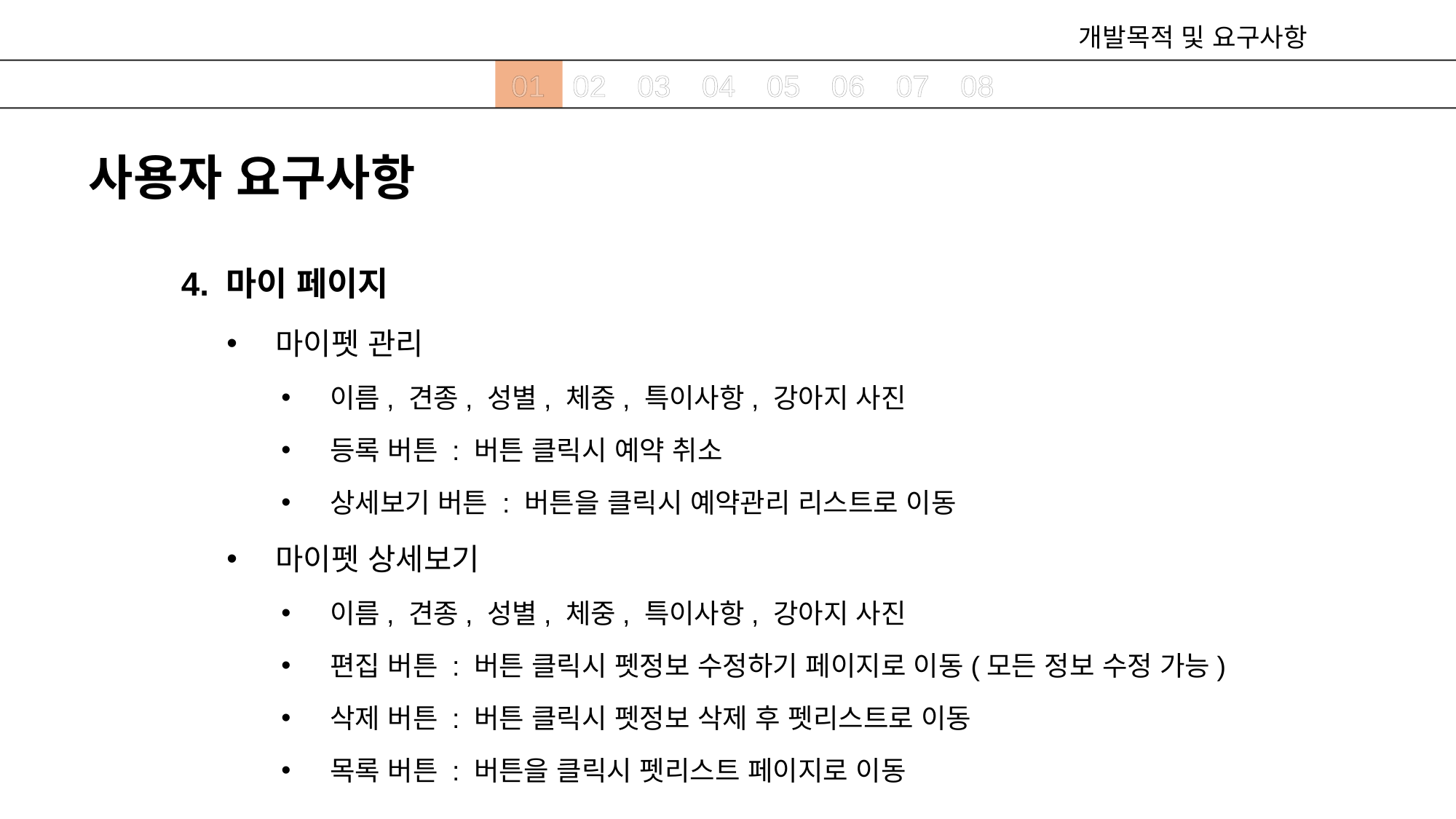

개발목적 및 요구사항

01
02
03
04
05
06
07
08
사용자 요구사항
4. 마이 페이지
마이펫 관리
이름, 견종, 성별, 체중, 특이사항, 강아지 사진
등록 버튼 : 버튼 클릭시 예약 취소
상세보기 버튼 : 버튼을 클릭시 예약관리 리스트로 이동
마이펫 상세보기
이름, 견종, 성별, 체중, 특이사항, 강아지 사진
편집 버튼 : 버튼 클릭시 펫정보 수정하기 페이지로 이동(모든 정보 수정 가능)
삭제 버튼 : 버튼 클릭시 펫정보 삭제 후 펫리스트로 이동
목록 버튼 : 버튼을 클릭시 펫리스트 페이지로 이동